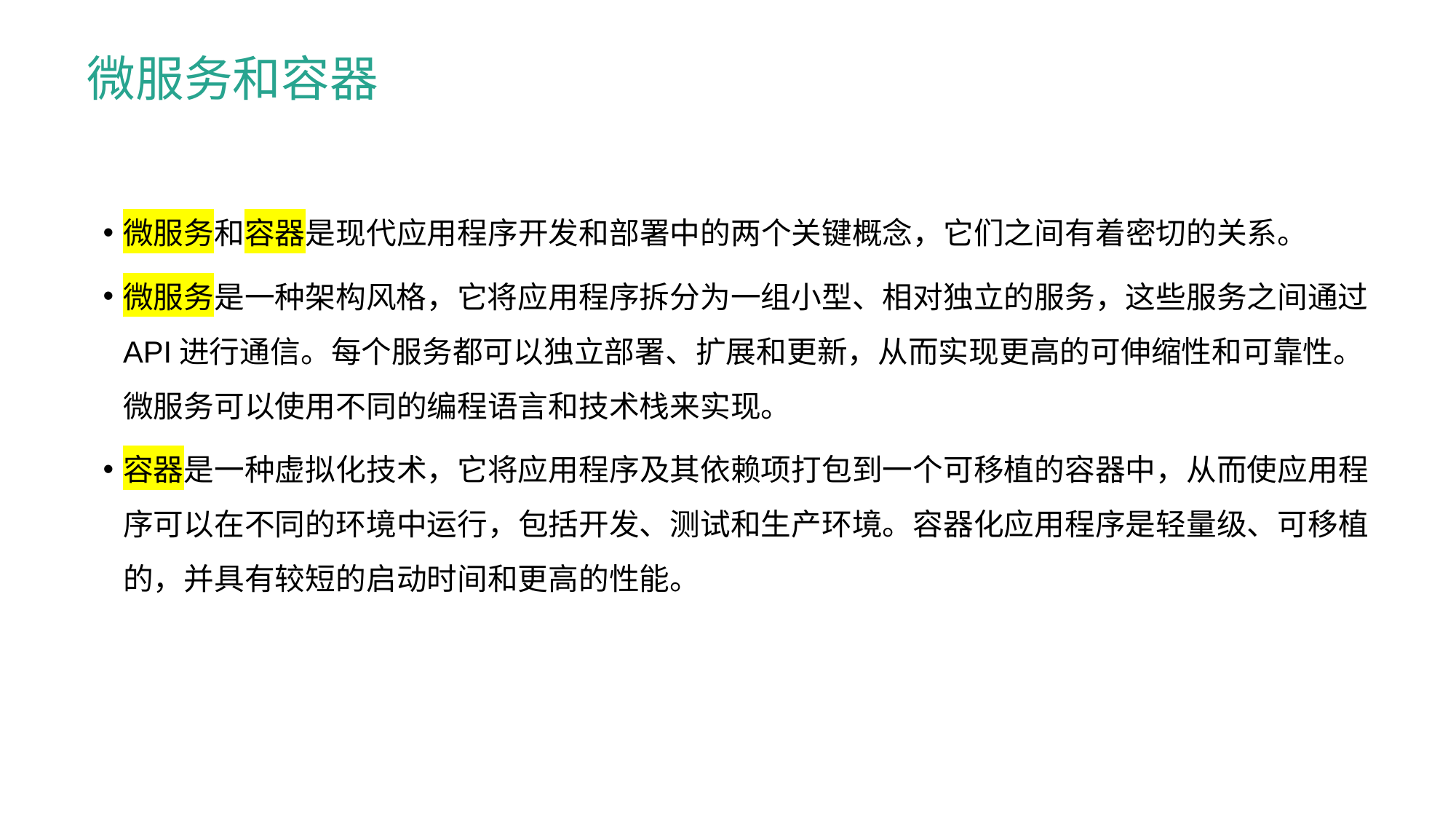

微服务和容器

微服务和容器是现代应用程序开发和部署中的两个关键概念，它们之间有着密切的关系。
微服务是一种架构风格，它将应用程序拆分为一组小型、相对独立的服务，这些服务之间通过API进行通信。每个服务都可以独立部署、扩展和更新，从而实现更高的可伸缩性和可靠性。微服务可以使用不同的编程语言和技术栈来实现。
容器是一种虚拟化技术，它将应用程序及其依赖项打包到一个可移植的容器中，从而使应用程序可以在不同的环境中运行，包括开发、测试和生产环境。容器化应用程序是轻量级、可移植的，并具有较短的启动时间和更高的性能。